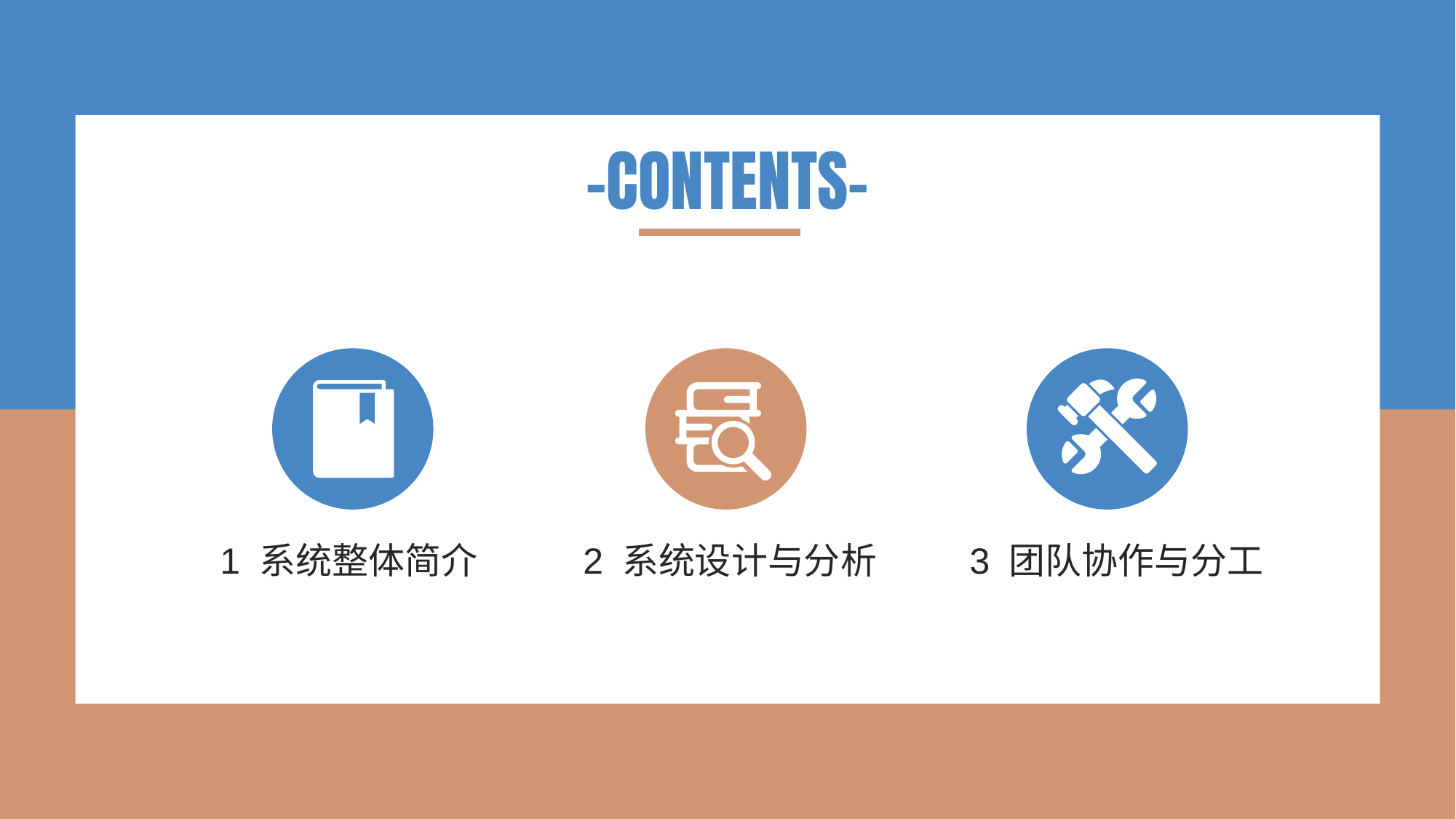

-CONTENTS-

1 系统整体简介
2 系统设计与分析
3 团队协作与分工